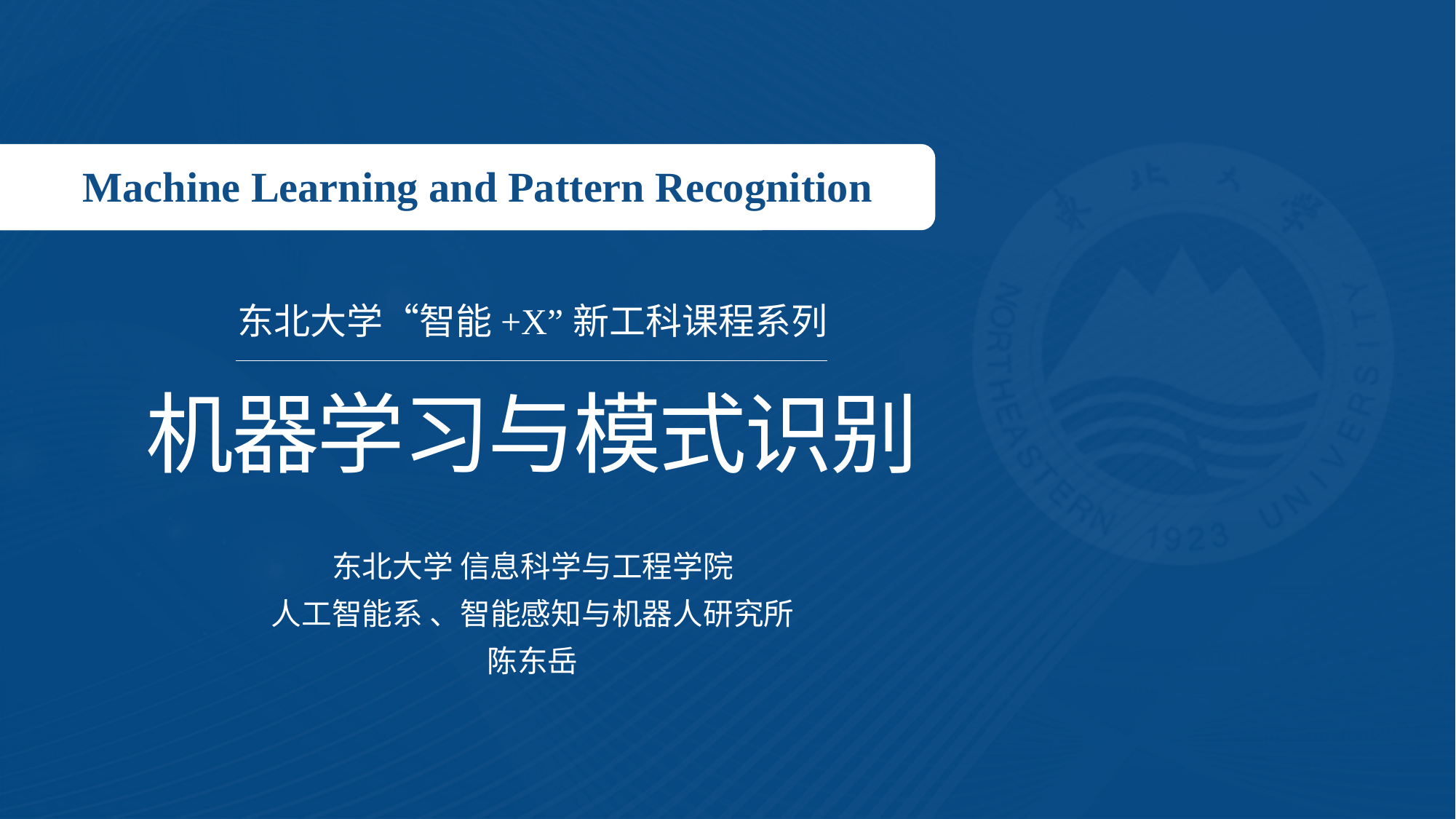

Machine Learning and Pattern Recognition
东北大学“智能+X”新工科课程系列
机器学习与模式识别
东北大学 信息科学与工程学院
人工智能系 、智能感知与机器人研究所
陈东岳